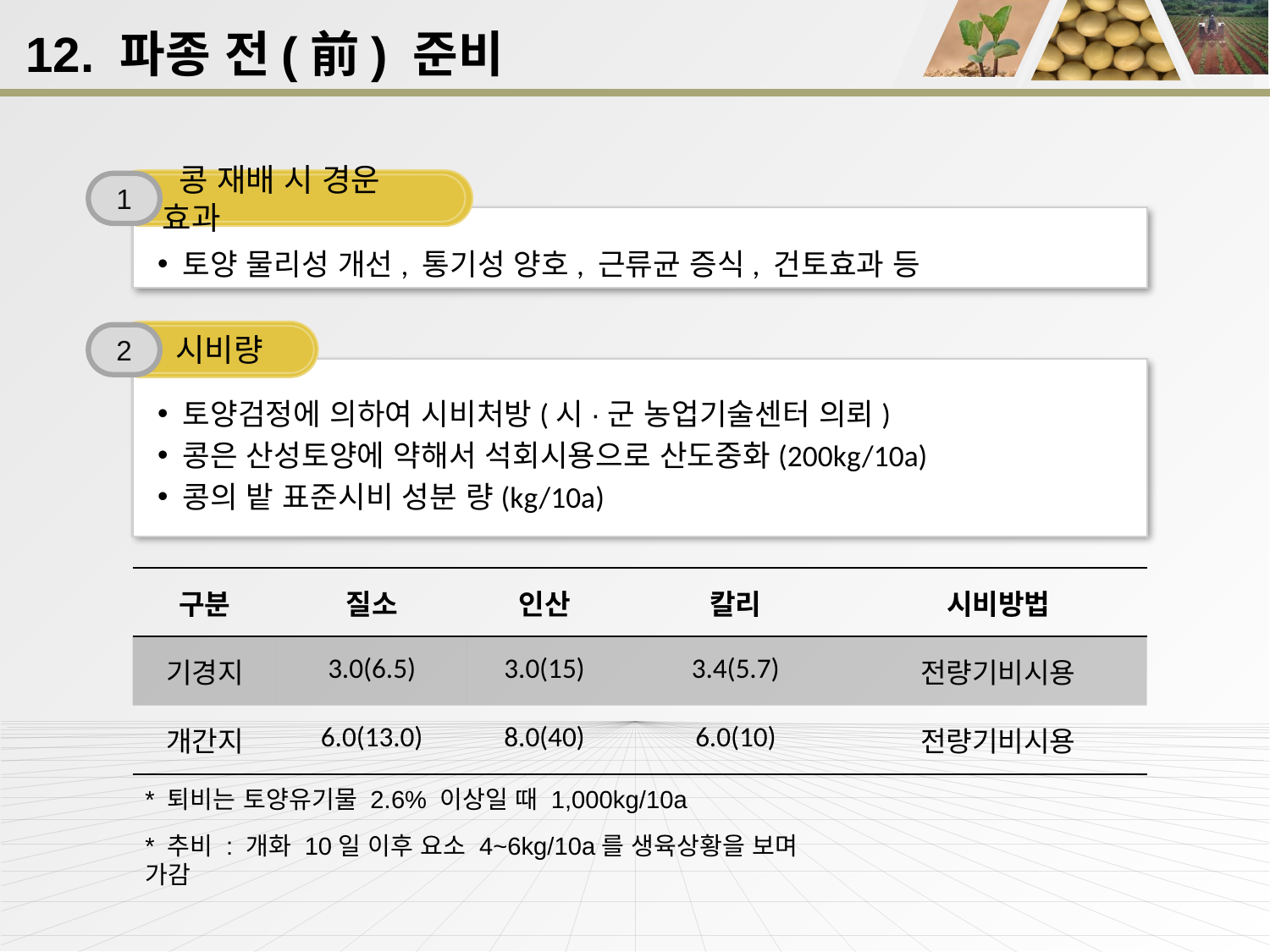

12. 파종 전(前) 준비

 콩 재배 시 경운 효과
1
토양 물리성 개선, 통기성 양호, 근류균 증식, 건토효과 등

 시비량
2
토양검정에 의하여 시비처방(시·군 농업기술센터 의뢰)
콩은 산성토양에 약해서 석회시용으로 산도중화(200kg/10a)
콩의 밭 표준시비 성분 량(kg/10a)
| 구분 | 질소 | 인산 | 칼리 | 시비방법 |
| --- | --- | --- | --- | --- |
| 기경지 | 3.0(6.5) | 3.0(15) | 3.4(5.7) | 전량기비시용 |
| 개간지 | 6.0(13.0) | 8.0(40) | 6.0(10) | 전량기비시용 |
* 퇴비는 토양유기물 2.6% 이상일 때 1,000kg/10a
* 추비 : 개화 10일 이후 요소 4~6kg/10a를 생육상황을 보며 가감